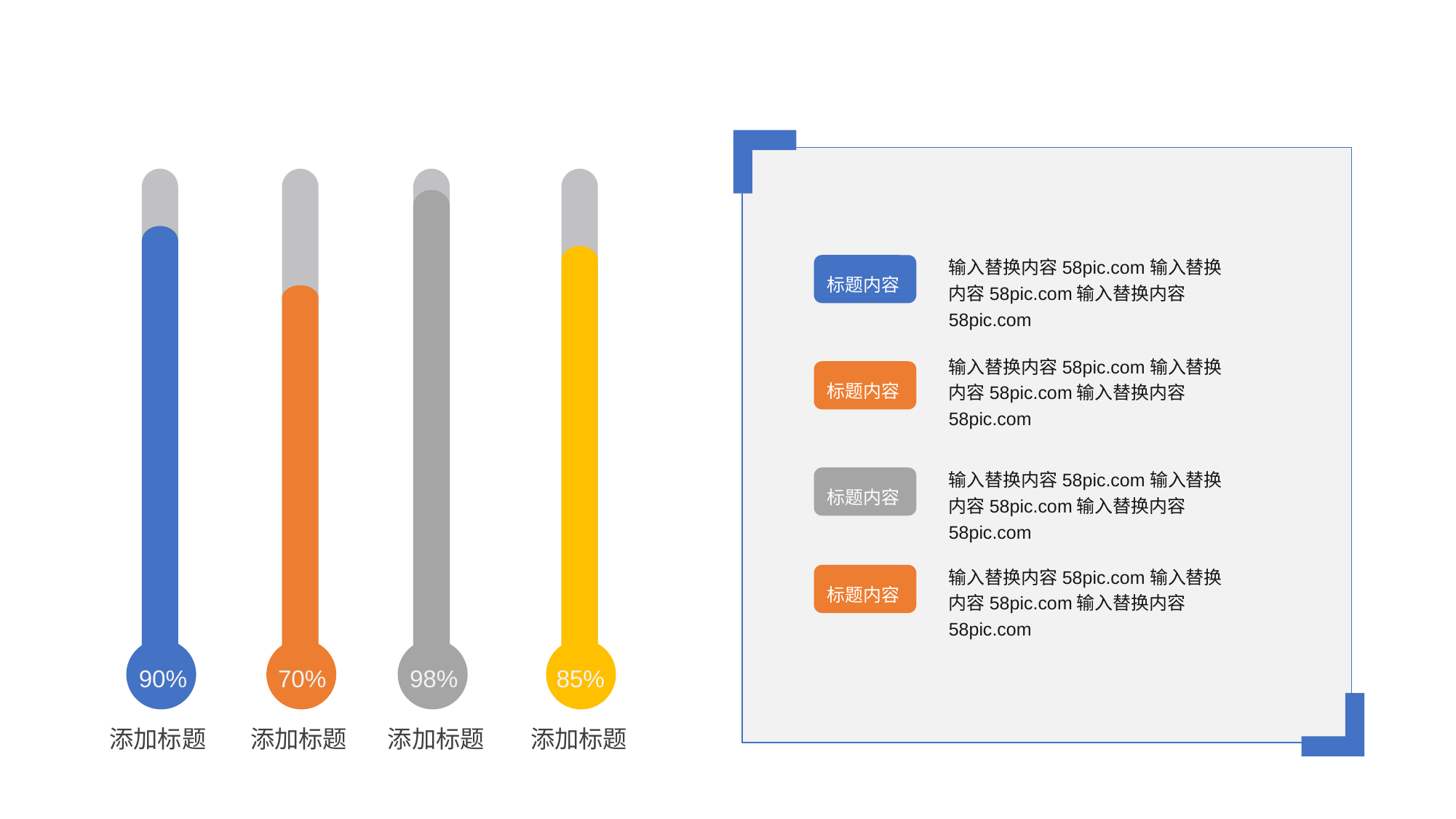

输入替换内容58pic.com输入替换内容58pic.com输入替换内容58pic.com
标题内容

输入替换内容58pic.com输入替换内容58pic.com输入替换内容58pic.com
标题内容
输入替换内容58pic.com输入替换内容58pic.com输入替换内容58pic.com
标题内容
输入替换内容58pic.com输入替换内容58pic.com输入替换内容58pic.com
标题内容

90%
70%
98%
85%

添加标题
添加标题
添加标题
添加标题